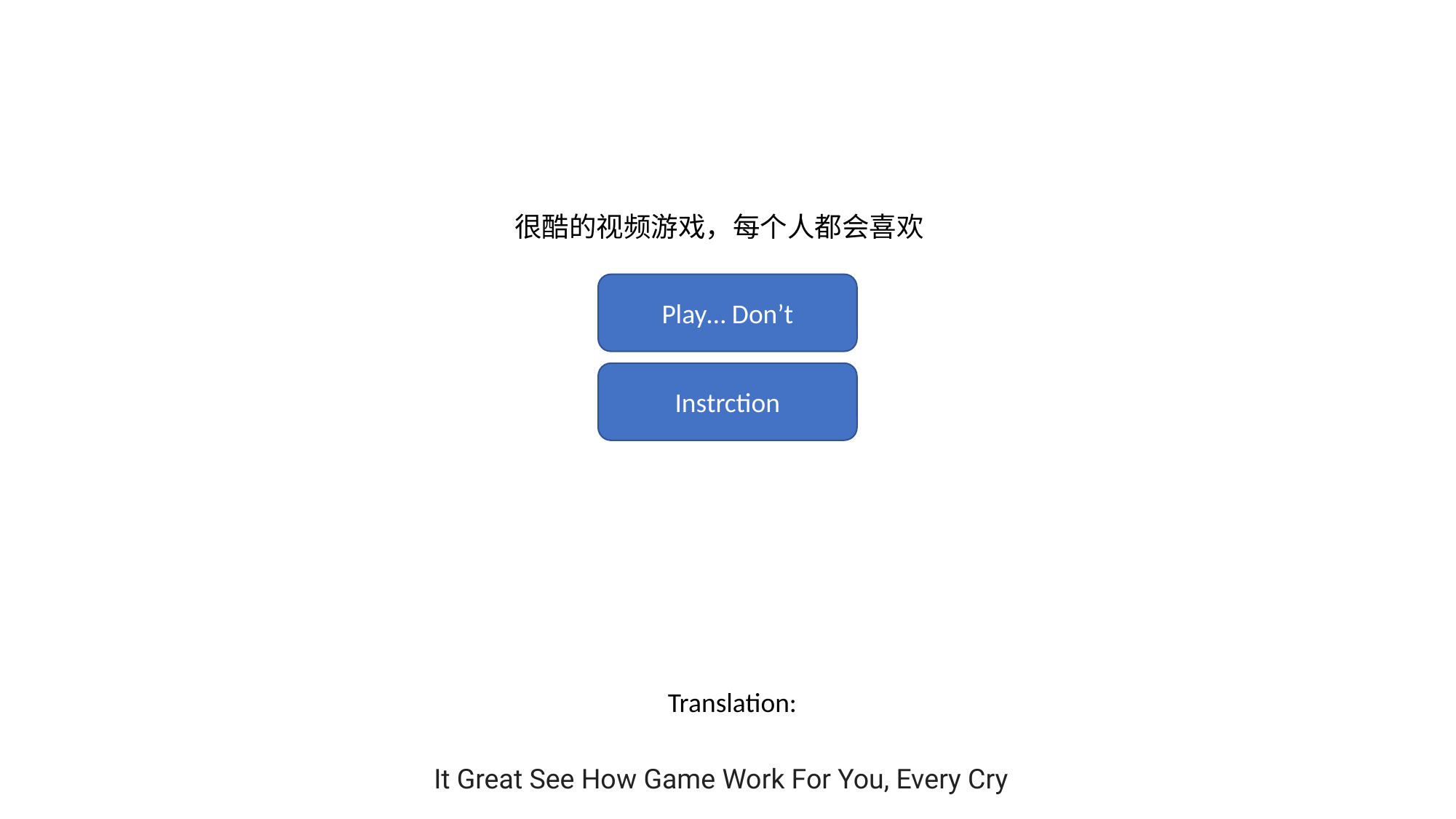

很酷的视频游戏，每个人都会喜欢
Play… Don’t
Instrction
Translation:
It Great See How Game Work For You, Every Cry